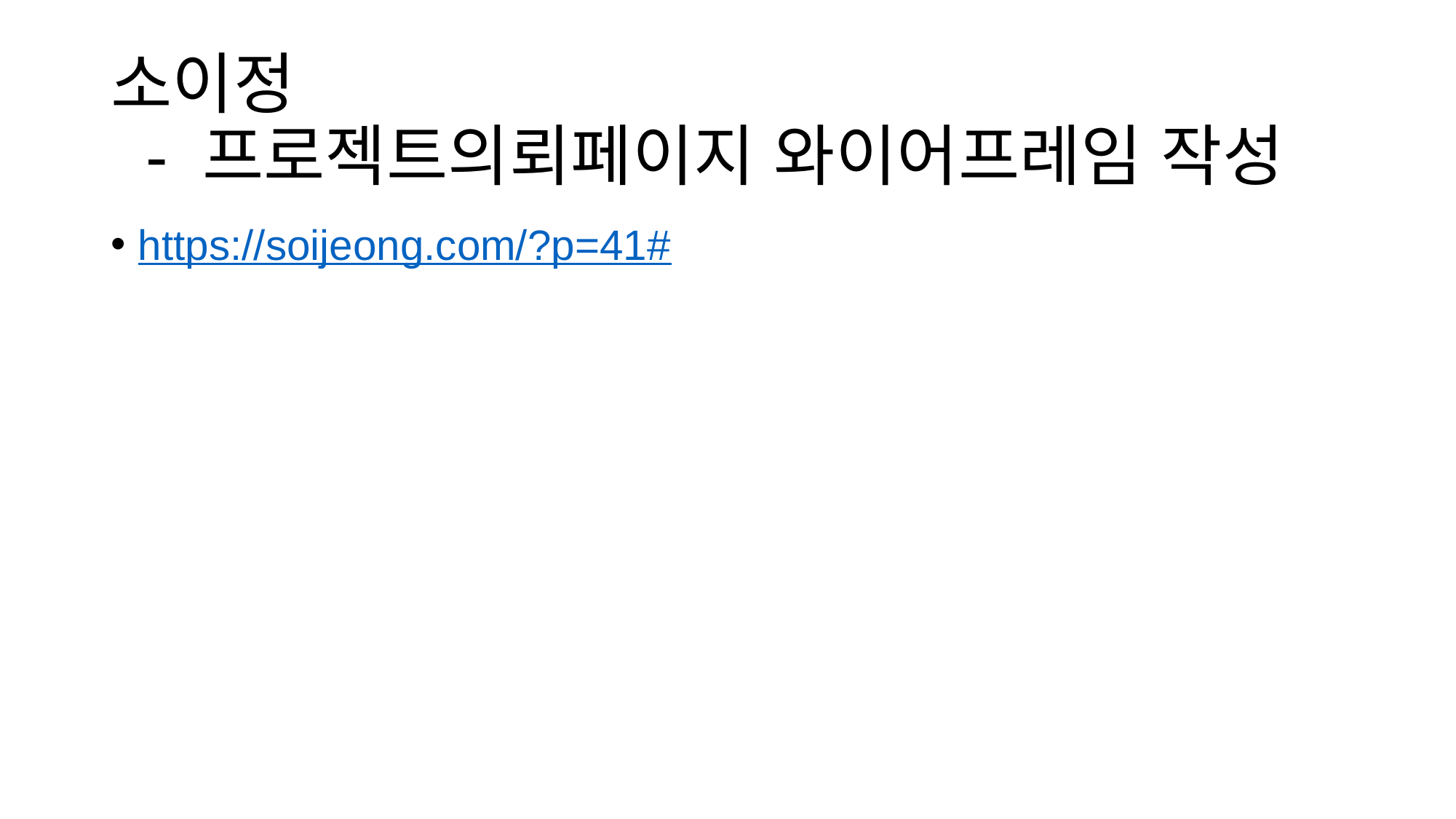

# 소이정 - 프로젝트의뢰페이지 와이어프레임 작성
https://soijeong.com/?p=41#